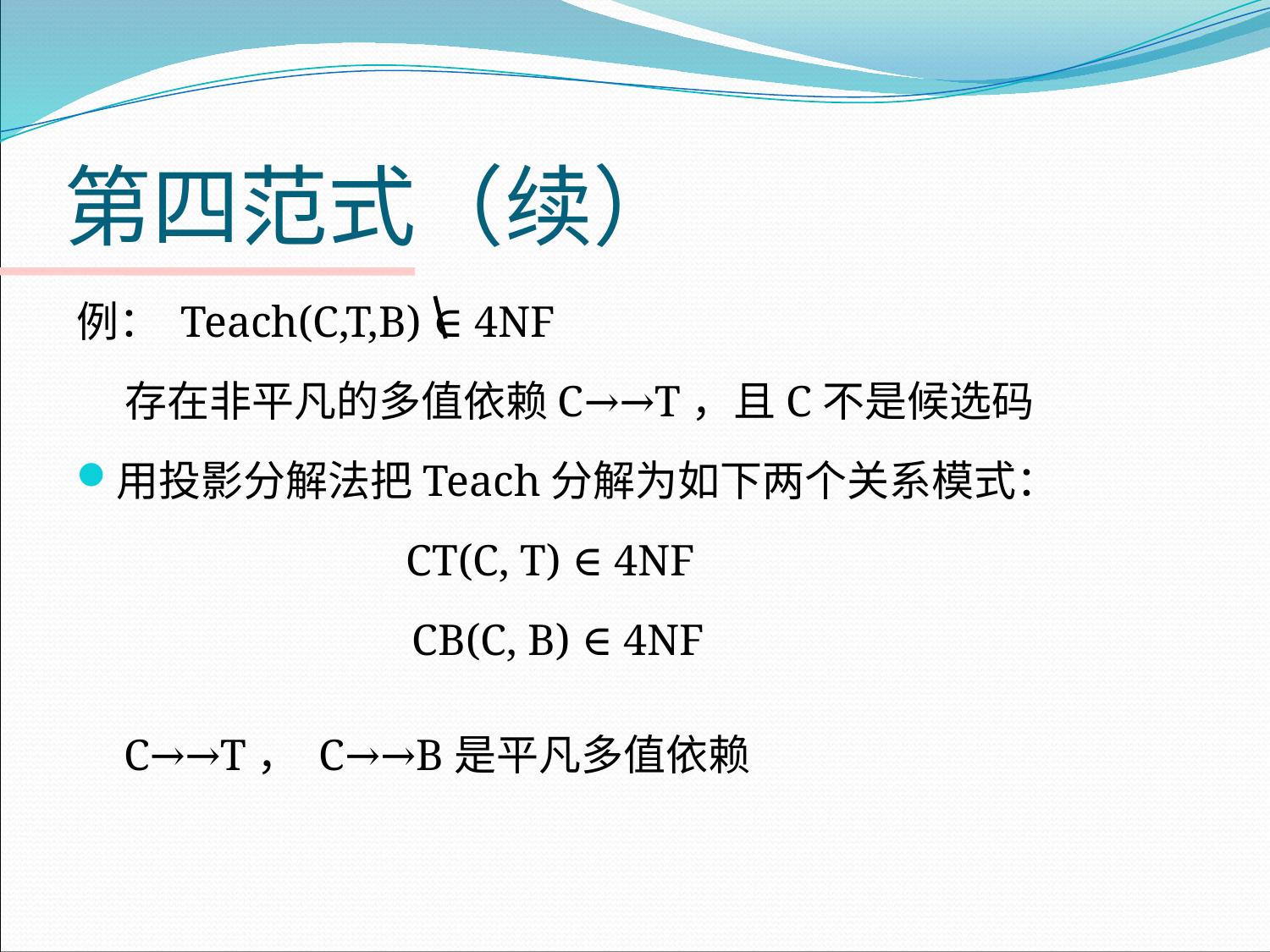

# 第四范式（续）
例： Teach(C,T,B) ∈ 4NF
    存在非平凡的多值依赖C→→T，且C不是候选码
用投影分解法把Teach分解为如下两个关系模式：
		               CT(C, T) ∈ 4NF
          		    CB(C, B) ∈ 4NF
    C→→T， C→→B是平凡多值依赖

584